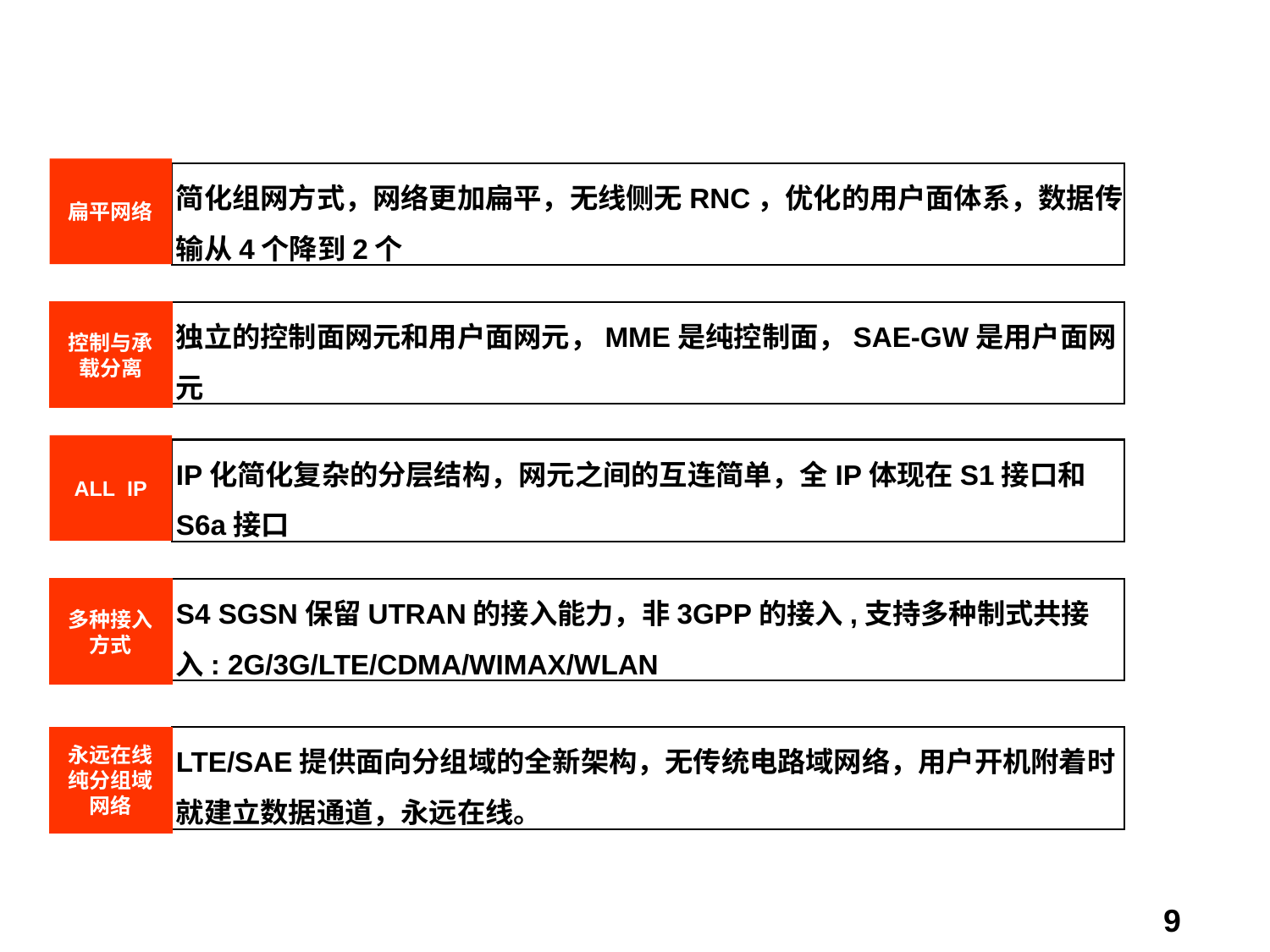

SAE网络架构和特性
扁平网络
简化组网方式，网络更加扁平，无线侧无RNC，优化的用户面体系，数据传输从4个降到2个
控制与承载分离
独立的控制面网元和用户面网元，MME是纯控制面，SAE-GW是用户面网元
ALL  IP
IP化简化复杂的分层结构，网元之间的互连简单，全IP体现在S1接口和S6a接口
多种接入方式
S4 SGSN保留UTRAN的接入能力，非3GPP的接入,支持多种制式共接入: 2G/3G/LTE/CDMA/WIMAX/WLAN
永远在线纯分组域网络
LTE/SAE提供面向分组域的全新架构，无传统电路域网络，用户开机附着时就建立数据通道，永远在线。